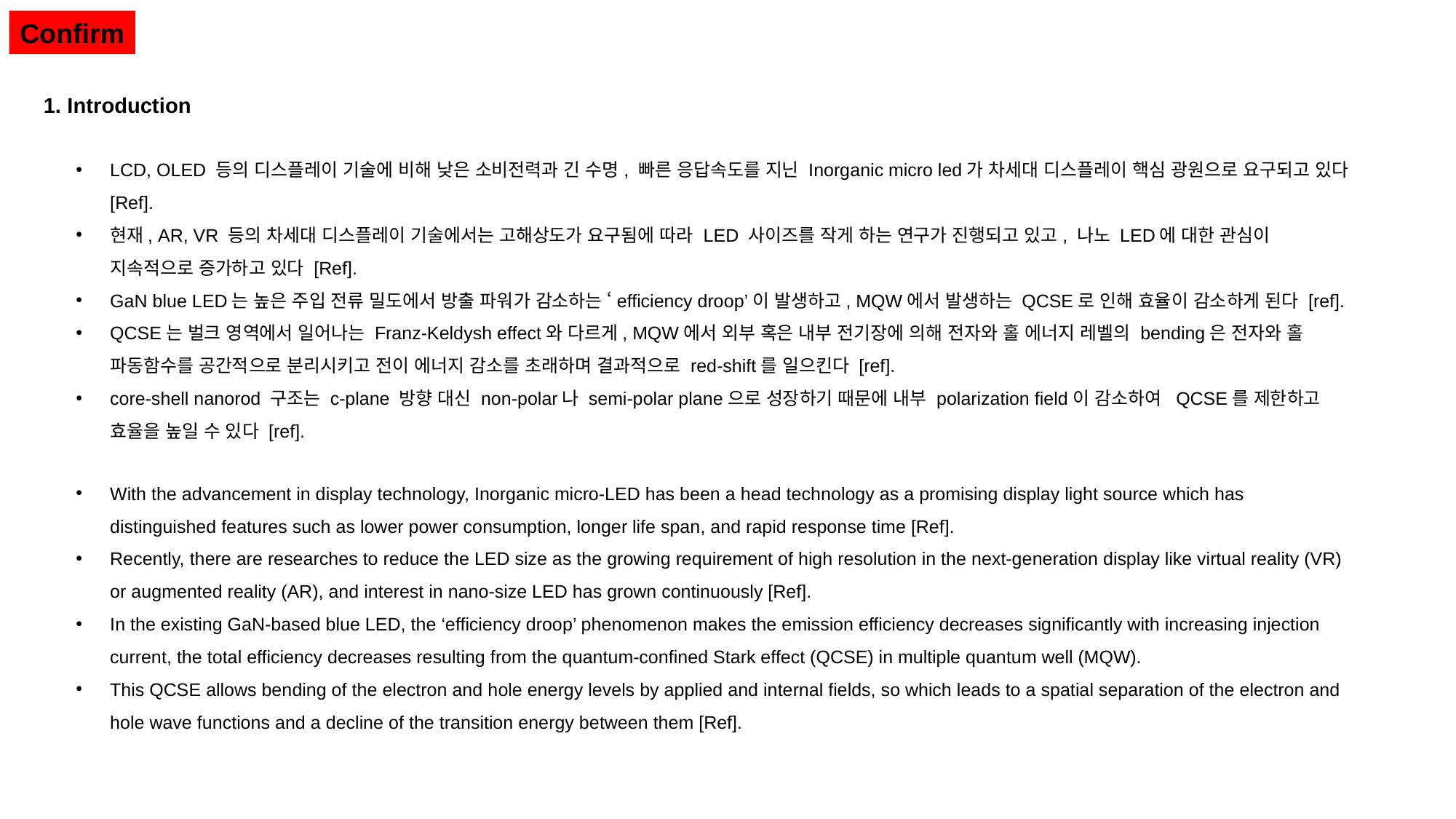

Confirm
1. Introduction
LCD, OLED 등의 디스플레이 기술에 비해 낮은 소비전력과 긴 수명, 빠른 응답속도를 지닌 Inorganic micro led가 차세대 디스플레이 핵심 광원으로 요구되고 있다 [Ref].
현재, AR, VR 등의 차세대 디스플레이 기술에서는 고해상도가 요구됨에 따라 LED 사이즈를 작게 하는 연구가 진행되고 있고, 나노 LED에 대한 관심이 지속적으로 증가하고 있다 [Ref].
GaN blue LED는 높은 주입 전류 밀도에서 방출 파워가 감소하는 ‘efficiency droop’이 발생하고, MQW에서 발생하는 QCSE로 인해 효율이 감소하게 된다 [ref].
QCSE는 벌크 영역에서 일어나는 Franz-Keldysh effect와 다르게, MQW에서 외부 혹은 내부 전기장에 의해 전자와 홀 에너지 레벨의 bending은 전자와 홀 파동함수를 공간적으로 분리시키고 전이 에너지 감소를 초래하며 결과적으로 red-shift를 일으킨다 [ref].
core-shell nanorod 구조는 c-plane 방향 대신 non-polar나 semi-polar plane으로 성장하기 때문에 내부 polarization field이 감소하여  QCSE를 제한하고 효율을 높일 수 있다 [ref].
With the advancement in display technology, Inorganic micro-LED has been a head technology as a promising display light source which has distinguished features such as lower power consumption, longer life span, and rapid response time [Ref].
Recently, there are researches to reduce the LED size as the growing requirement of high resolution in the next-generation display like virtual reality (VR) or augmented reality (AR), and interest in nano-size LED has grown continuously [Ref].
In the existing GaN-based blue LED, the ‘efficiency droop’ phenomenon makes the emission efficiency decreases significantly with increasing injection current, the total efficiency decreases resulting from the quantum-confined Stark effect (QCSE) in multiple quantum well (MQW).
This QCSE allows bending of the electron and hole energy levels by applied and internal fields, so which leads to a spatial separation of the electron and hole wave functions and a decline of the transition energy between them [Ref].